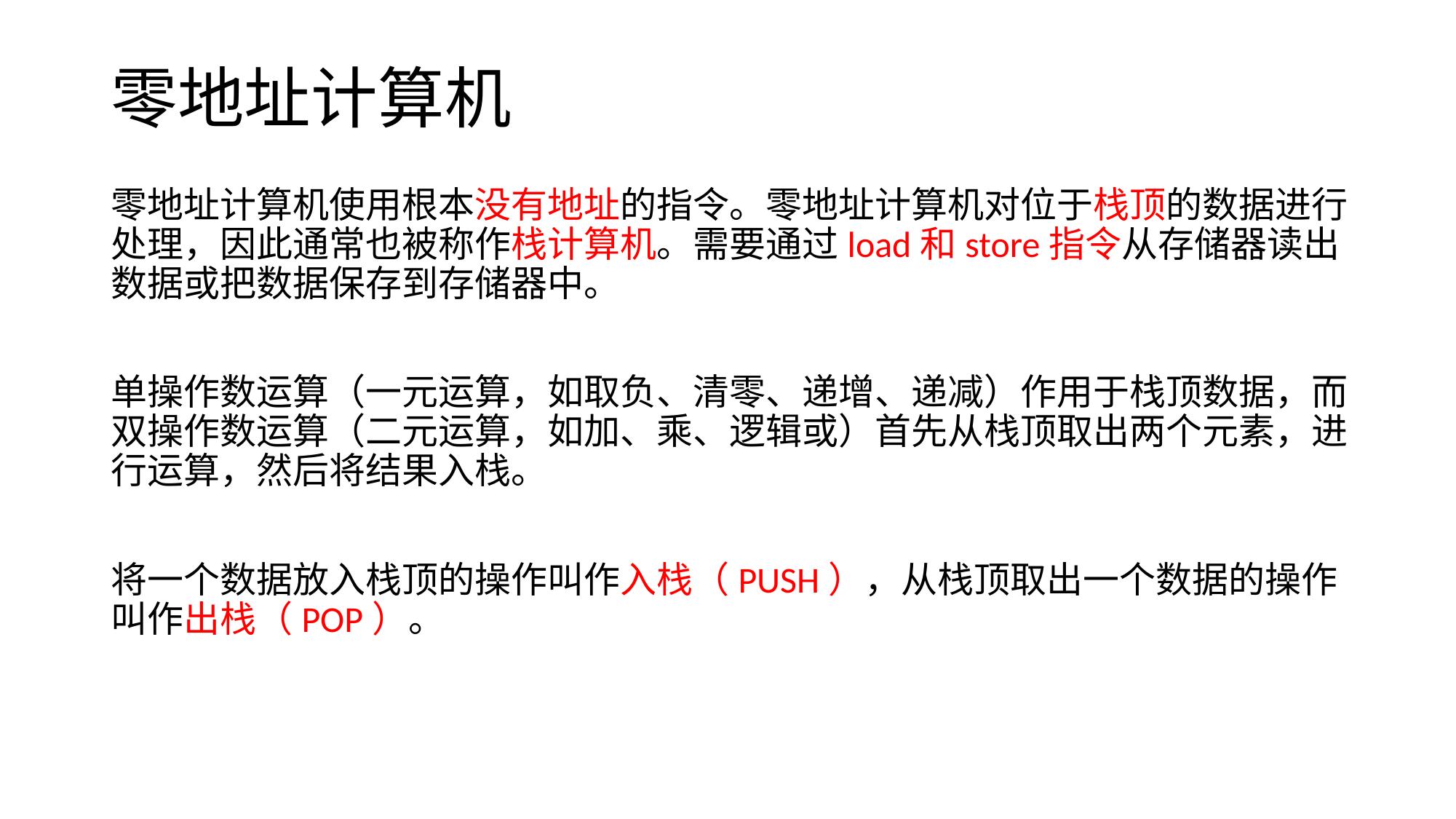

# 零地址计算机
零地址计算机使用根本没有地址的指令。零地址计算机对位于栈顶的数据进行处理，因此通常也被称作栈计算机。需要通过load和store指令从存储器读出数据或把数据保存到存储器中。

单操作数运算（一元运算，如取负、清零、递增、递减）作用于栈顶数据，而双操作数运算（二元运算，如加、乘、逻辑或）首先从栈顶取出两个元素，进行运算，然后将结果入栈。

将一个数据放入栈顶的操作叫作入栈（PUSH），从栈顶取出一个数据的操作叫作出栈（POP）。